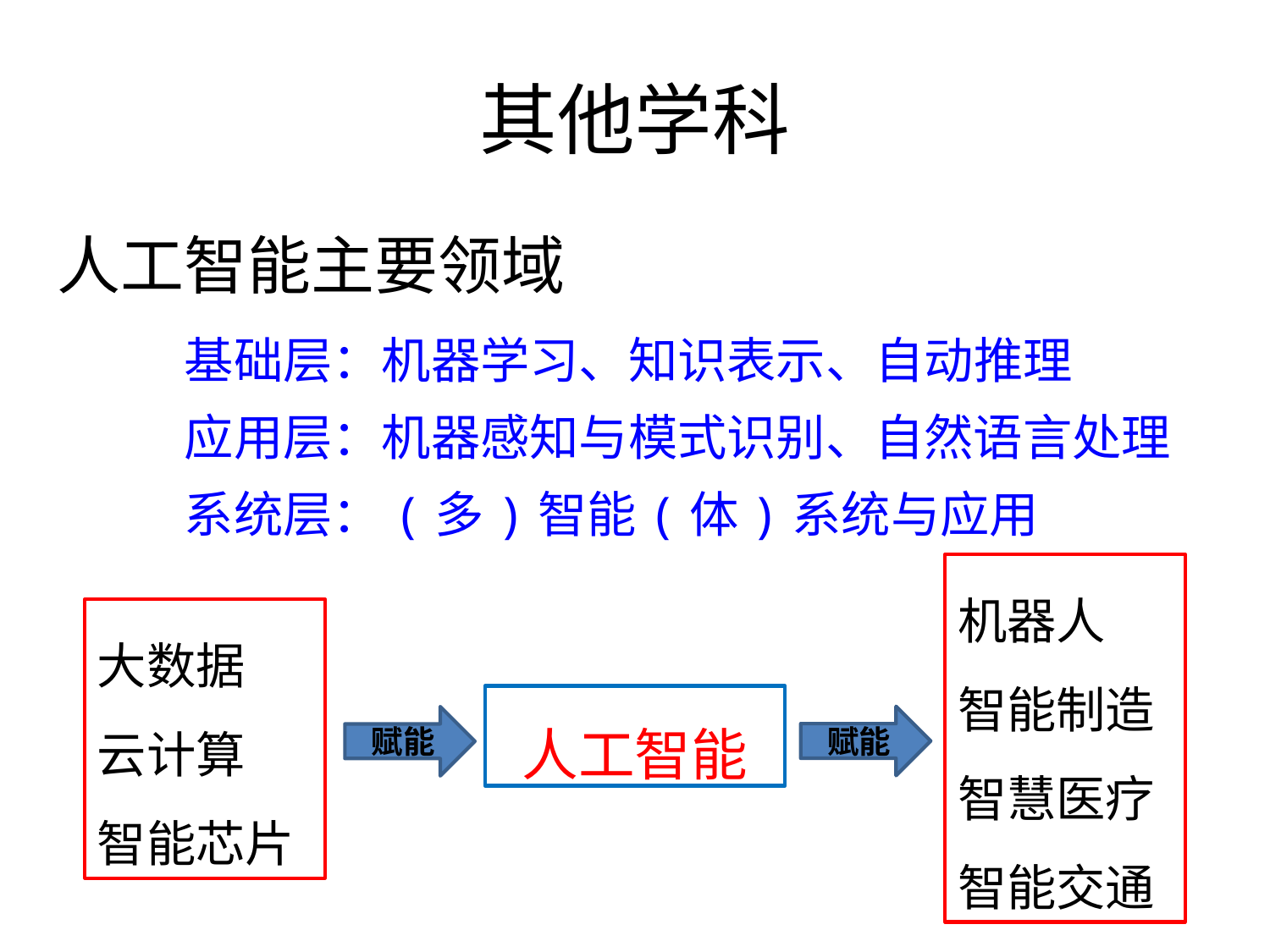

# 其他学科
人工智能主要领域
基础层：机器学习、知识表示、自动推理
应用层：机器感知与模式识别、自然语言处理
系统层：(多)智能(体)系统与应用
机器人
智能制造
智慧医疗
智能交通
大数据
云计算
智能芯片
人工智能

赋能
赋能